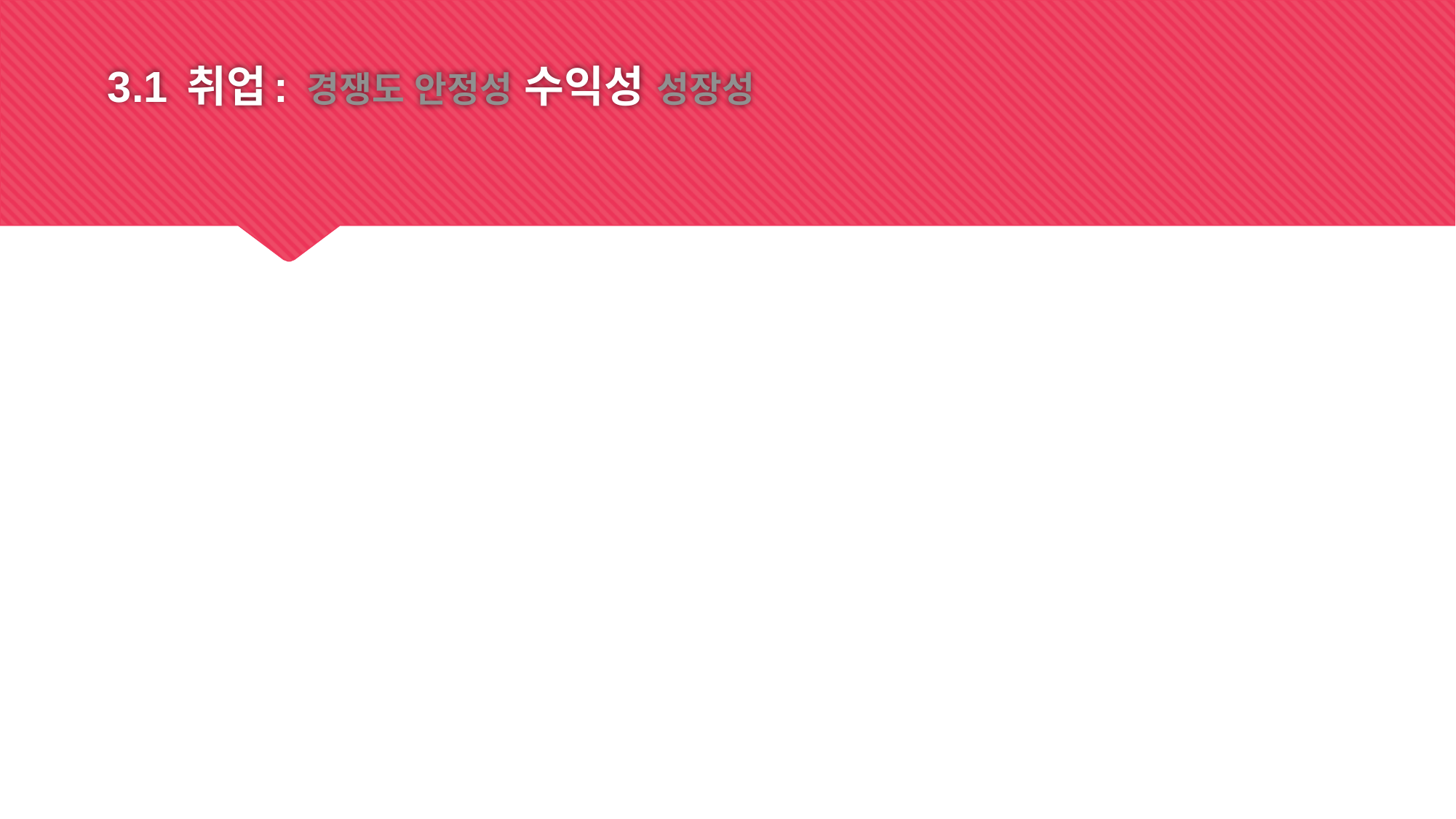

# 3.1 취업: 경쟁도 안정성 수익성 성장성